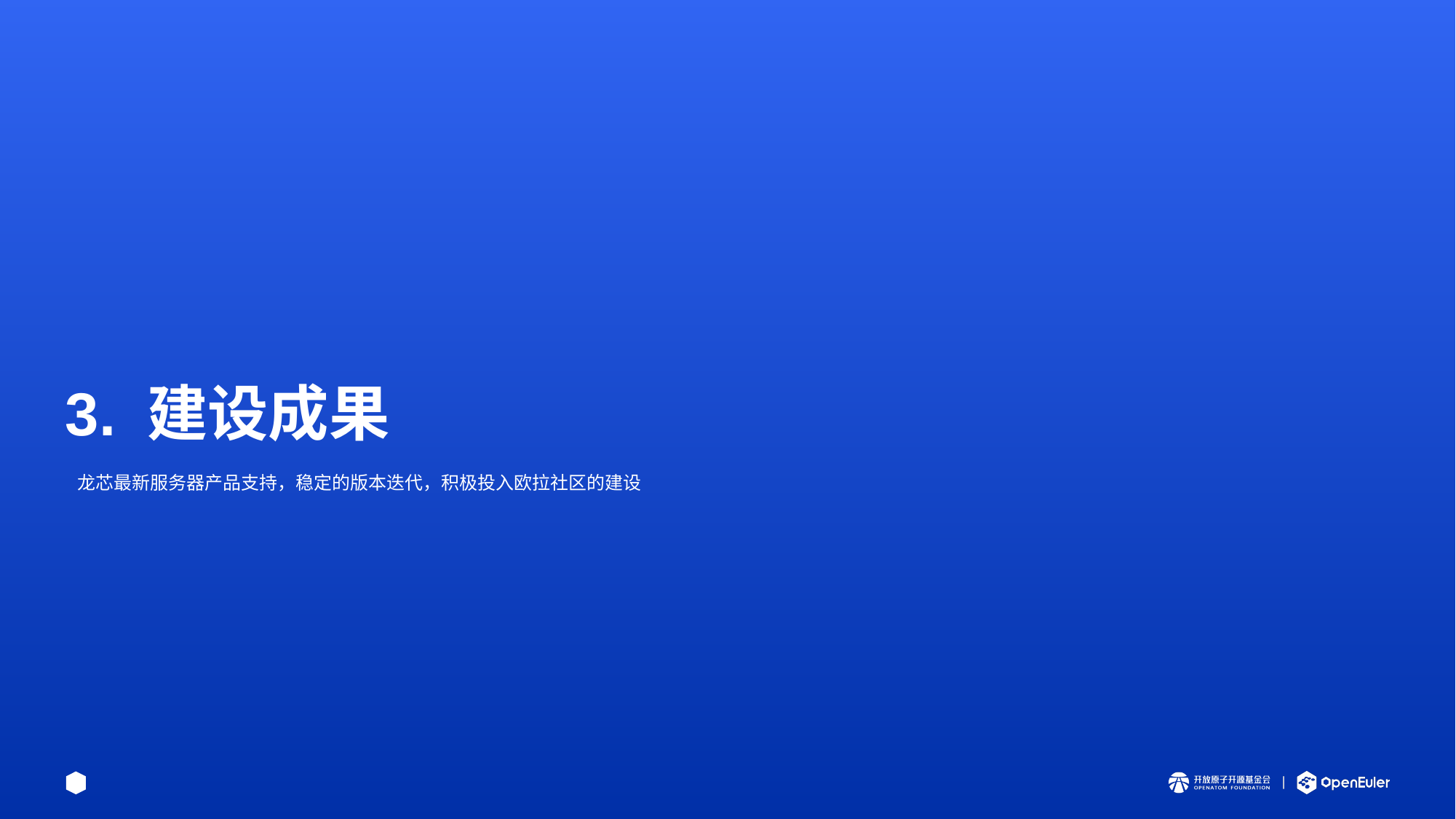

# 3. 建设成果
龙芯最新服务器产品支持，稳定的版本迭代，积极投入欧拉社区的建设
15